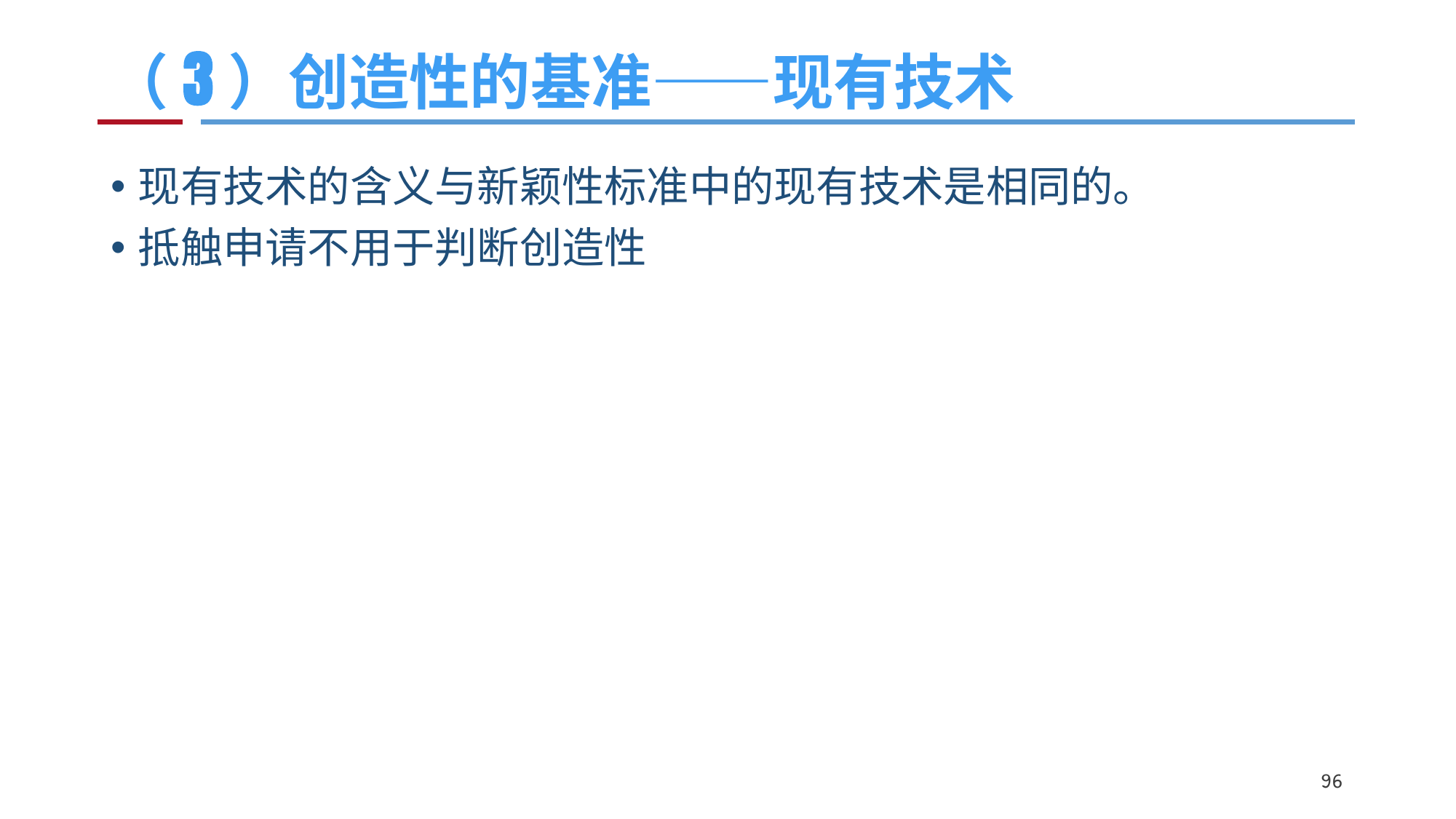

# （3）创造性的基准——现有技术
现有技术的含义与新颖性标准中的现有技术是相同的。
抵触申请不用于判断创造性

96